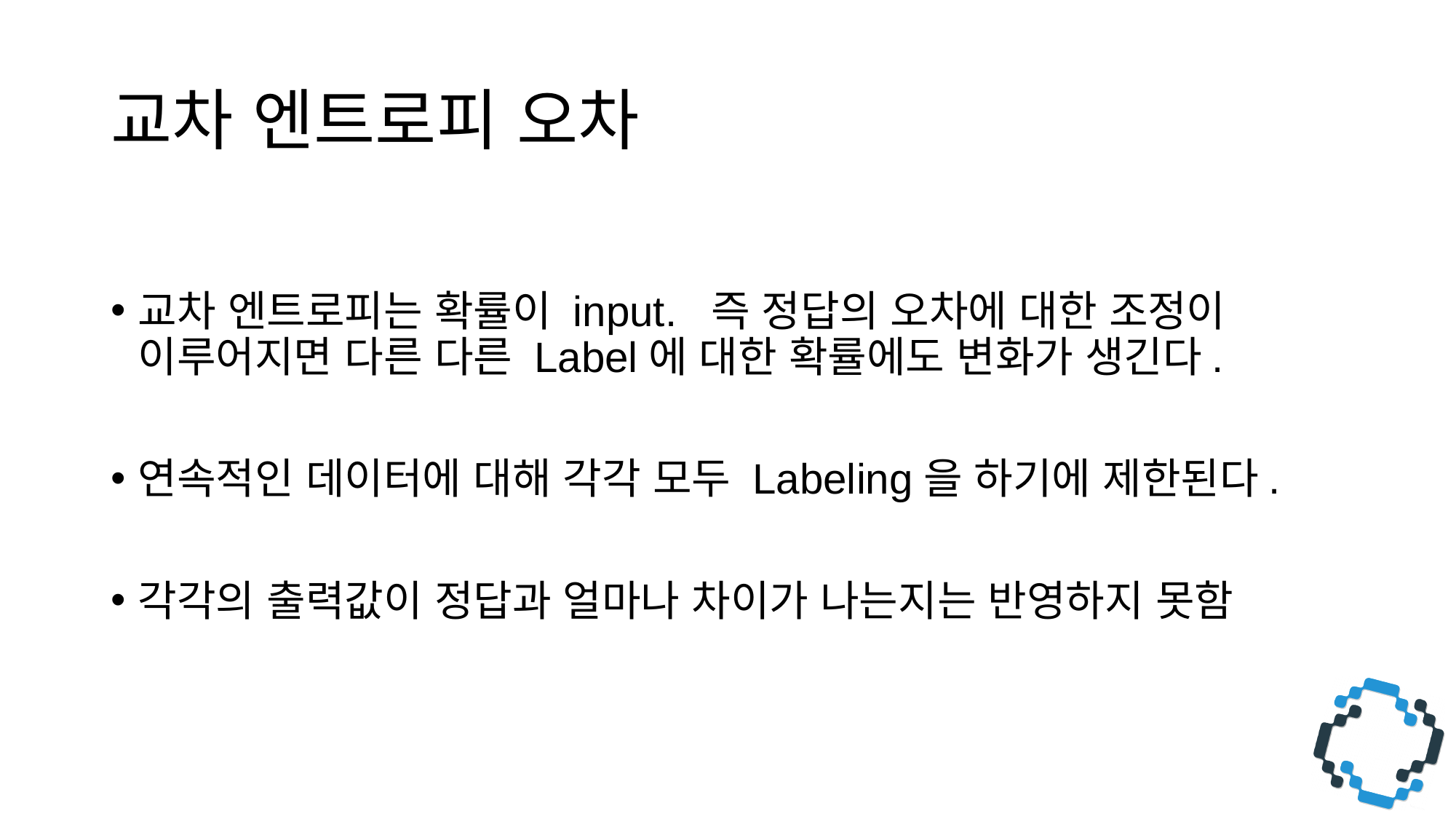

# 교차 엔트로피 오차

교차 엔트로피는 확률이 input.  즉 정답의 오차에 대한 조정이 이루어지면 다른 다른 Label에 대한 확률에도 변화가 생긴다.

연속적인 데이터에 대해 각각 모두 Labeling을 하기에 제한된다.

각각의 출력값이 정답과 얼마나 차이가 나는지는 반영하지 못함